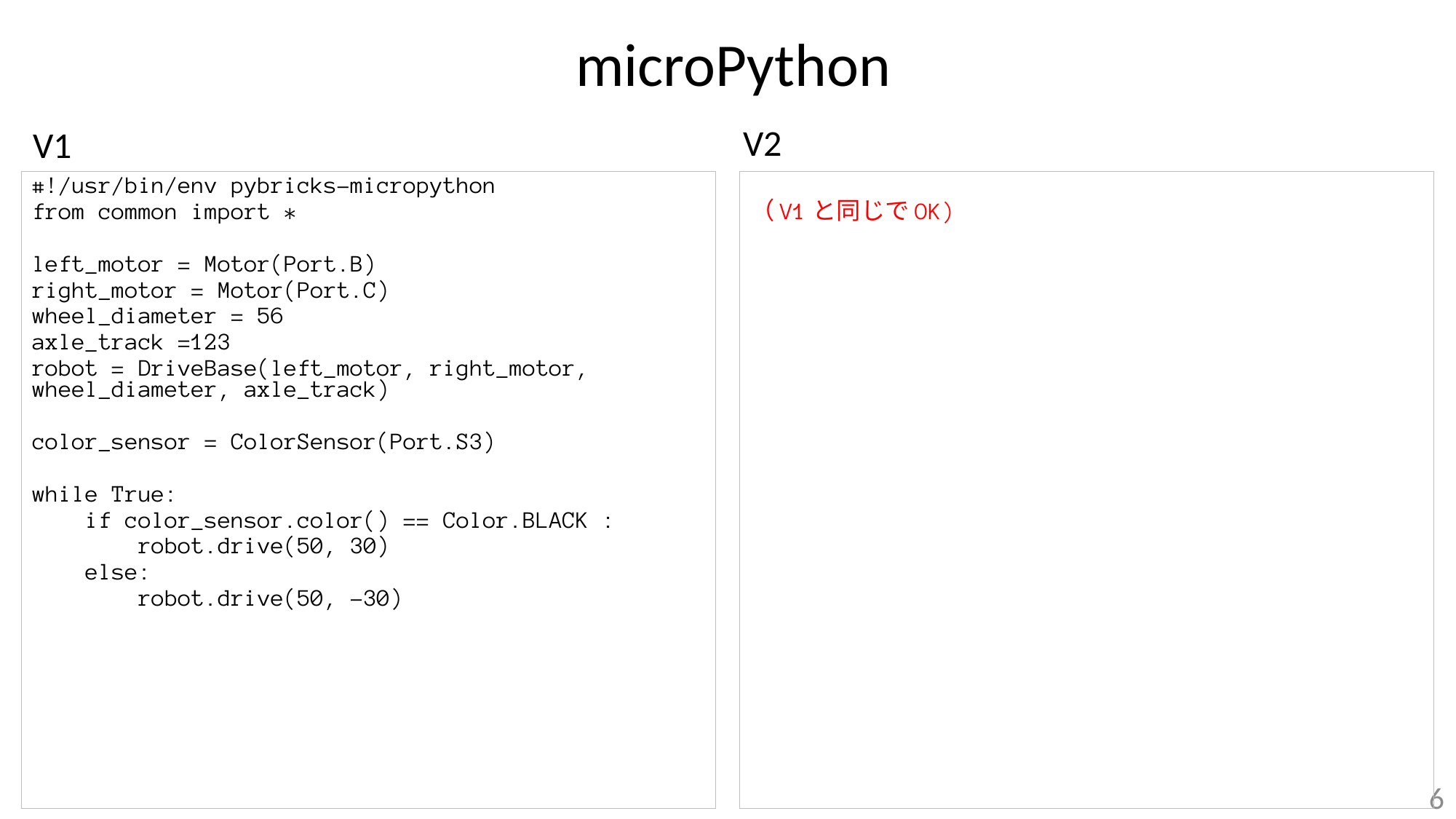

# microPython
V2
V1
#!/usr/bin/env pybricks-micropython
from common import *

left_motor = Motor(Port.B)
right_motor = Motor(Port.C)
wheel_diameter = 56
axle_track =123
robot = DriveBase(left_motor, right_motor, wheel_diameter, axle_track)

color_sensor = ColorSensor(Port.S3)

while True:
    if color_sensor.color() == Color.BLACK :
        robot.drive(50, 30)
    else:
        robot.drive(50, -30)

（V1と同じでOK)
6